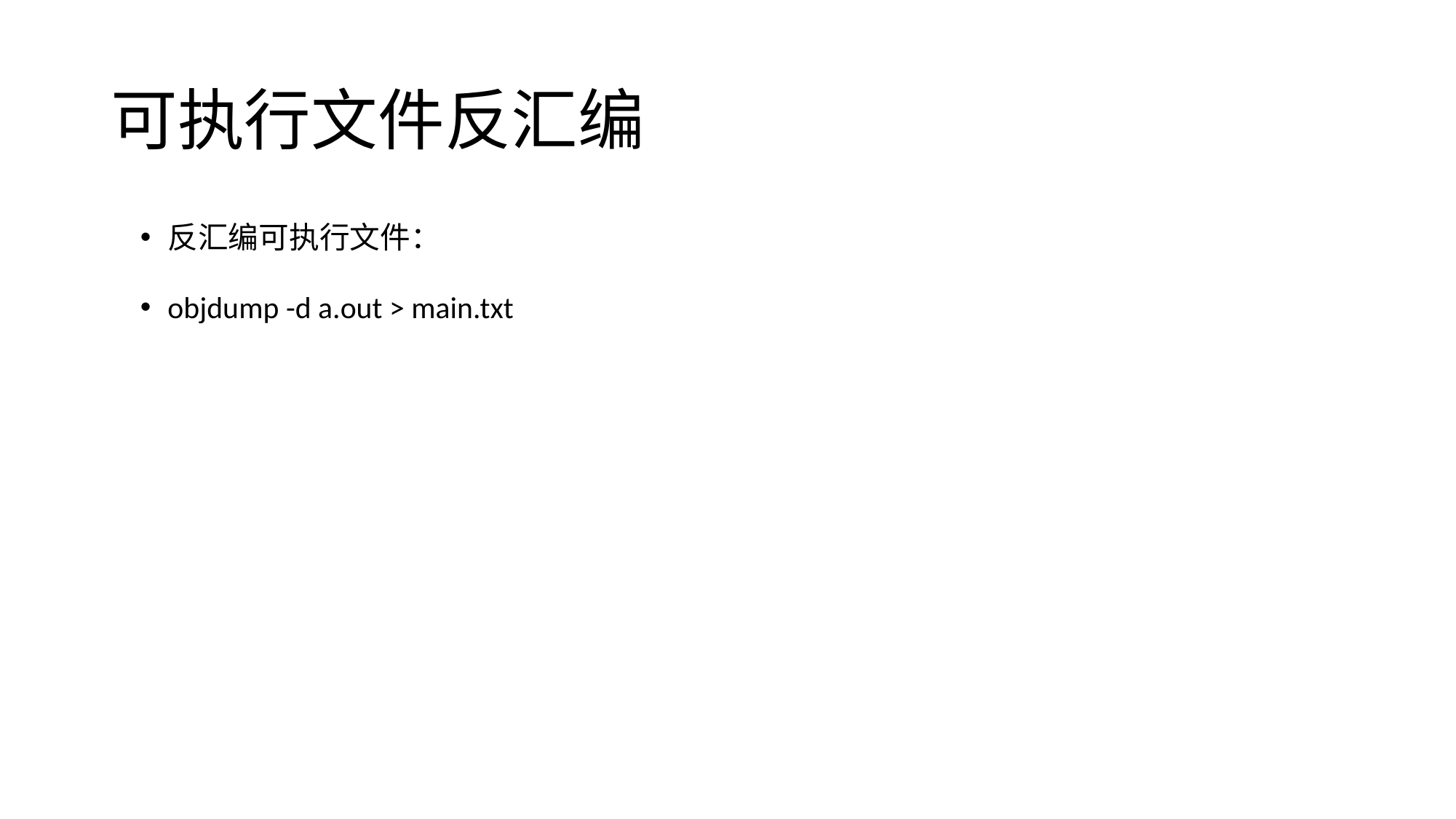

# 可执行文件反汇编
反汇编可执行文件：
objdump -d a.out > main.txt